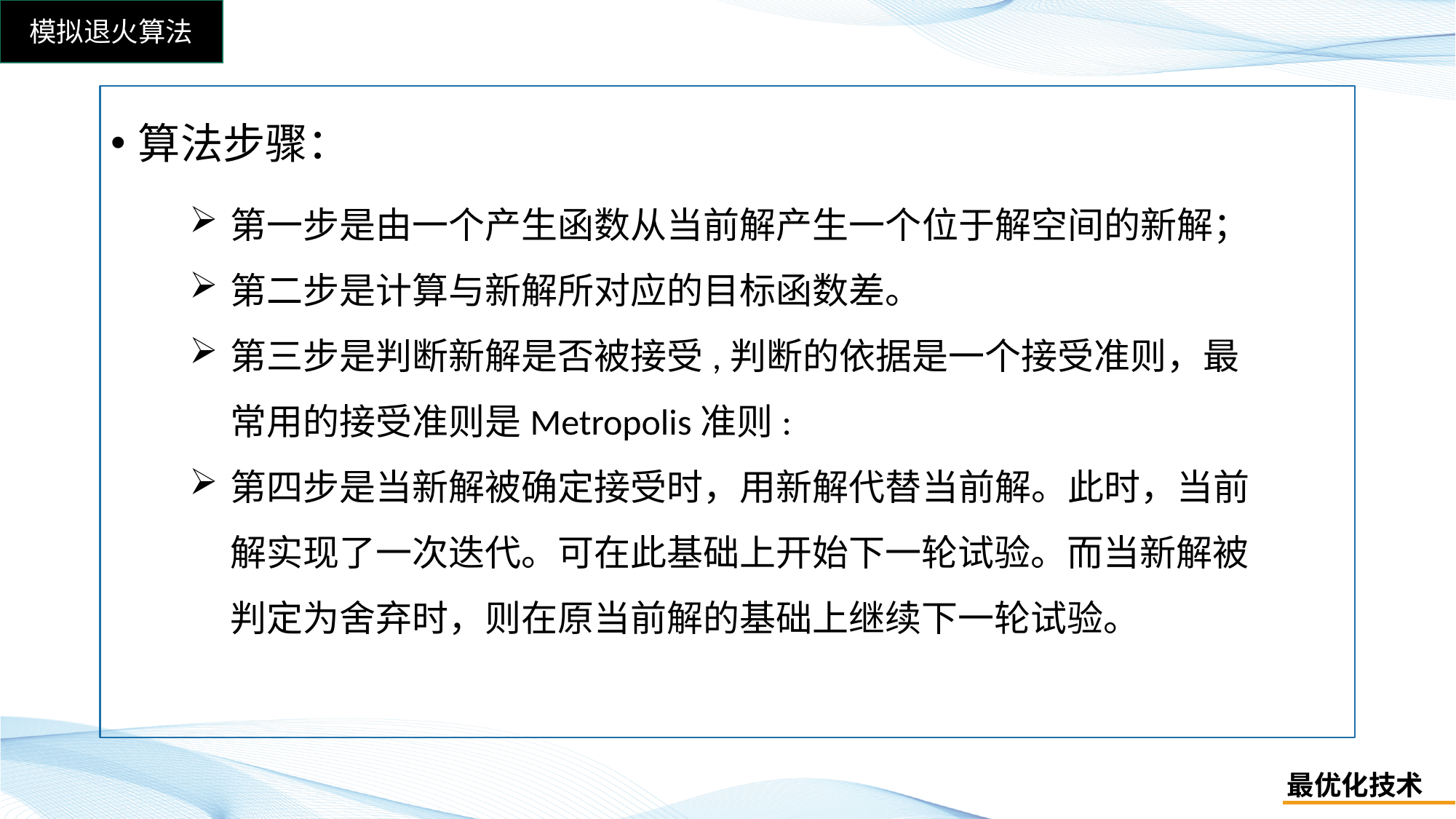

算法步骤：
第一步是由一个产生函数从当前解产生一个位于解空间的新解；
第二步是计算与新解所对应的目标函数差。
第三步是判断新解是否被接受,判断的依据是一个接受准则，最常用的接受准则是Metropolis准则:
第四步是当新解被确定接受时，用新解代替当前解。此时，当前解实现了一次迭代。可在此基础上开始下一轮试验。而当新解被判定为舍弃时，则在原当前解的基础上继续下一轮试验。